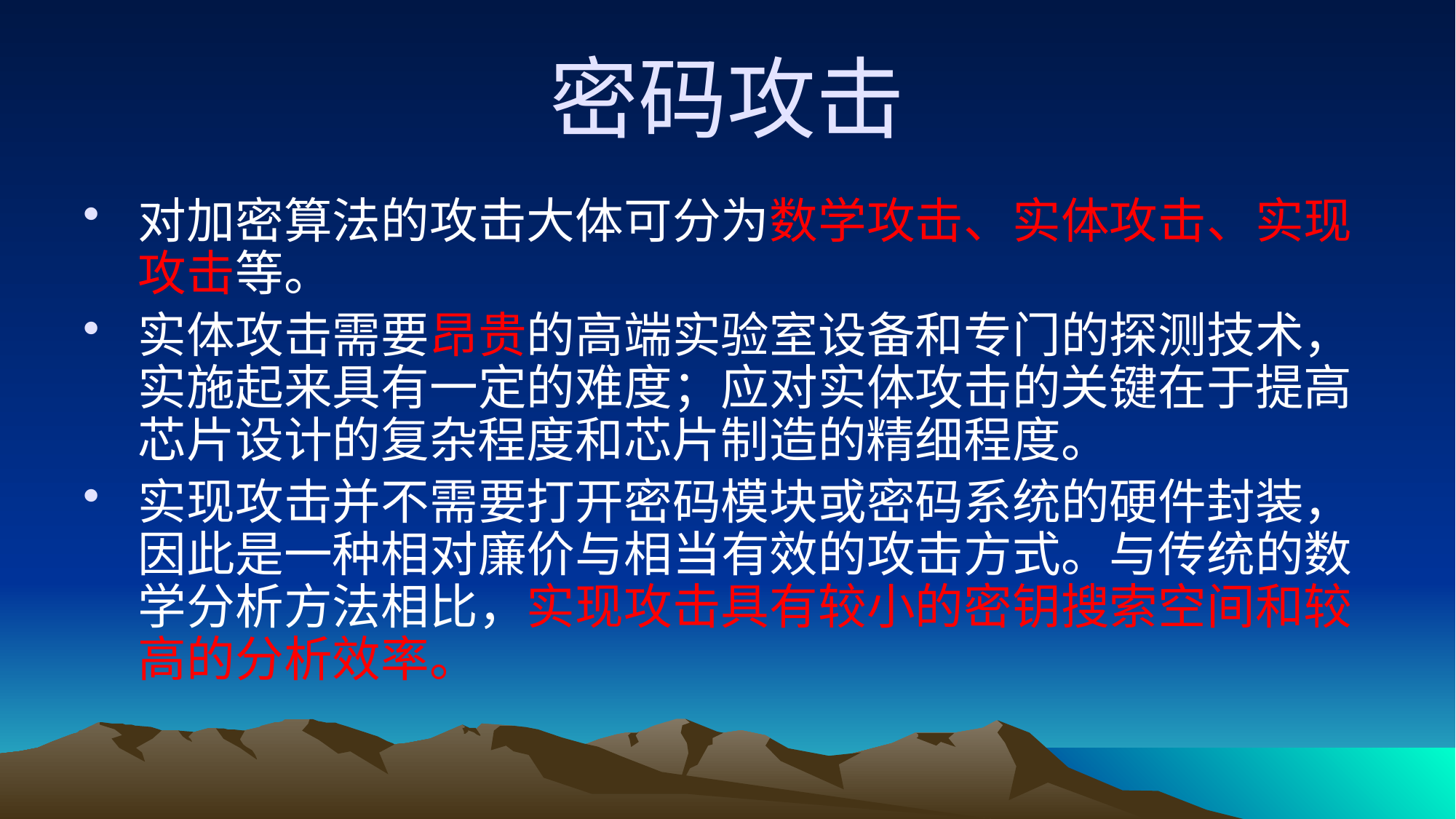

# 密码攻击
对加密算法的攻击大体可分为数学攻击、实体攻击、实现攻击等。
实体攻击需要昂贵的高端实验室设备和专门的探测技术，实施起来具有一定的难度；应对实体攻击的关键在于提高芯片设计的复杂程度和芯片制造的精细程度。
实现攻击并不需要打开密码模块或密码系统的硬件封装，因此是一种相对廉价与相当有效的攻击方式。与传统的数学分析方法相比，实现攻击具有较小的密钥搜索空间和较高的分析效率。